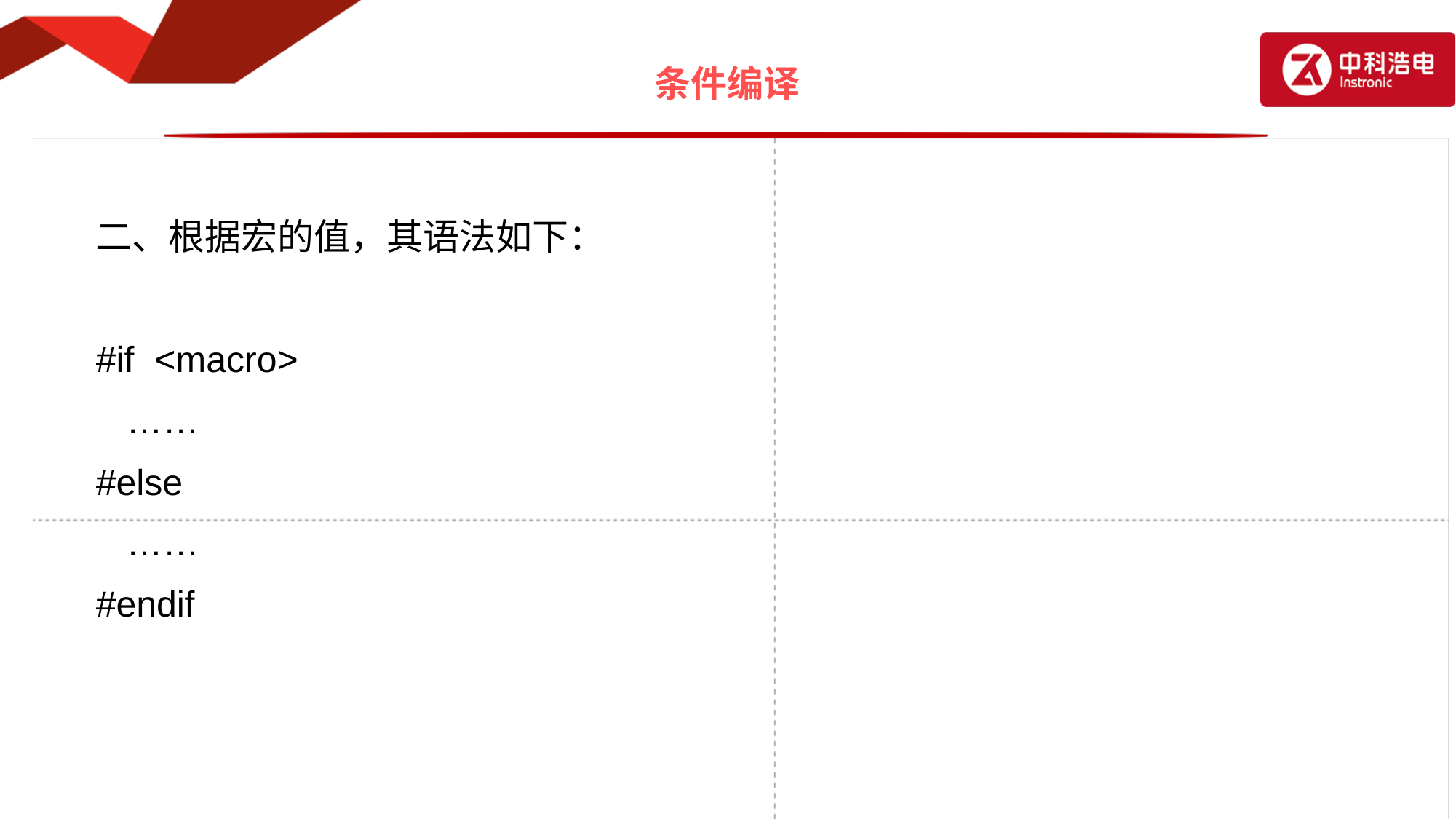

# 条件编译

二、根据宏的值，其语法如下：

#if  <macro>
   ……
#else
   ……
#endif